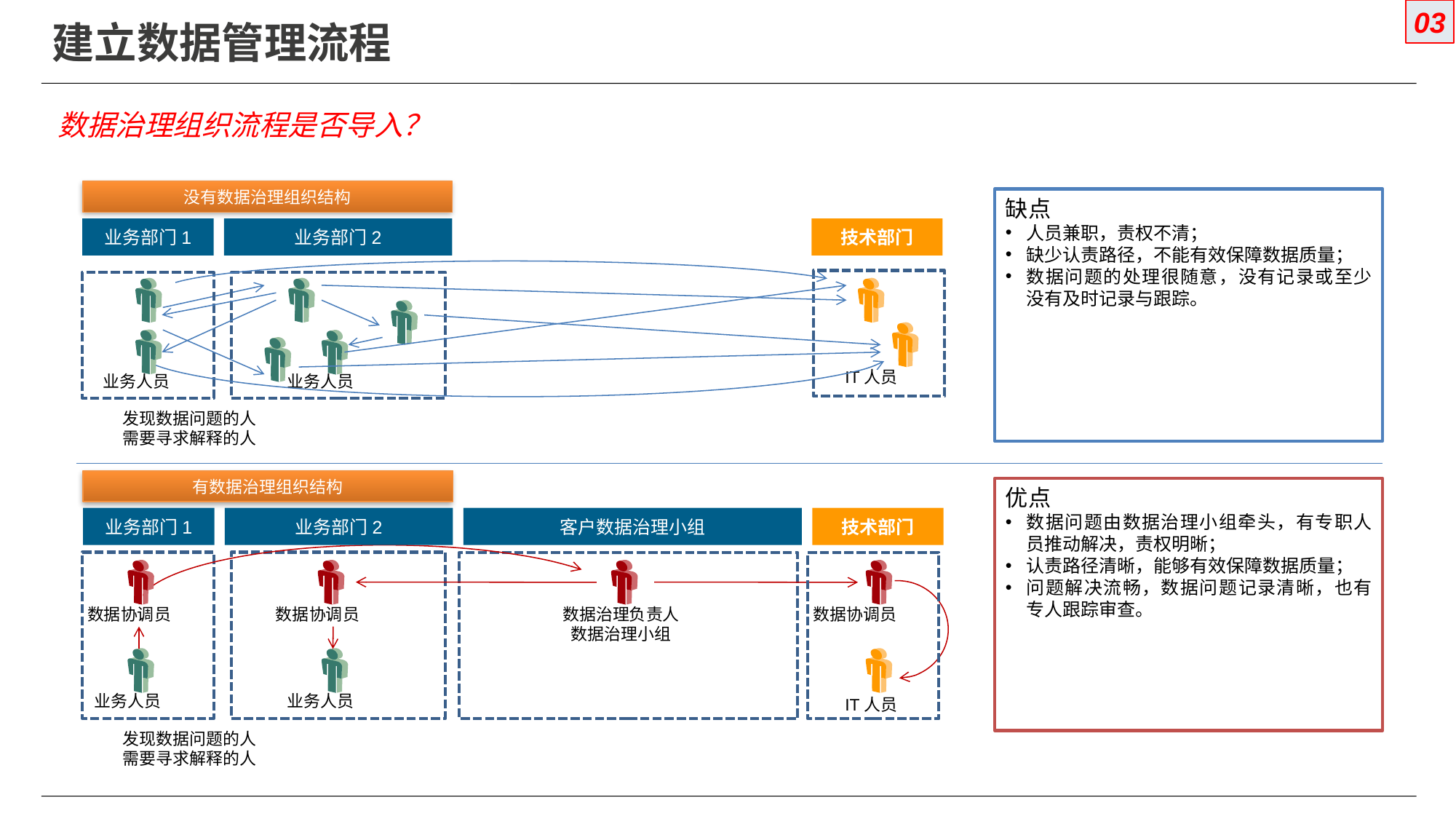

# 建立数据管理流程
03
数据治理组织流程是否导入？

没有数据治理组织结构
缺点
人员兼职，责权不清；
缺少认责路径，不能有效保障数据质量；
数据问题的处理很随意，没有记录或至少没有及时记录与跟踪。
业务部门1
业务部门2
技术部门

IT人员
业务人员
业务人员
发现数据问题的人
需要寻求解释的人

有数据治理组织结构
优点
数据问题由数据治理小组牵头，有专职人员推动解决，责权明晰；
认责路径清晰，能够有效保障数据质量；
问题解决流畅，数据问题记录清晰，也有专人跟踪审查。
业务部门1
业务部门2
客户数据治理小组
技术部门

数据协调员
数据协调员
数据治理负责人
数据治理小组
数据协调员

业务人员
业务人员
IT人员
发现数据问题的人
需要寻求解释的人